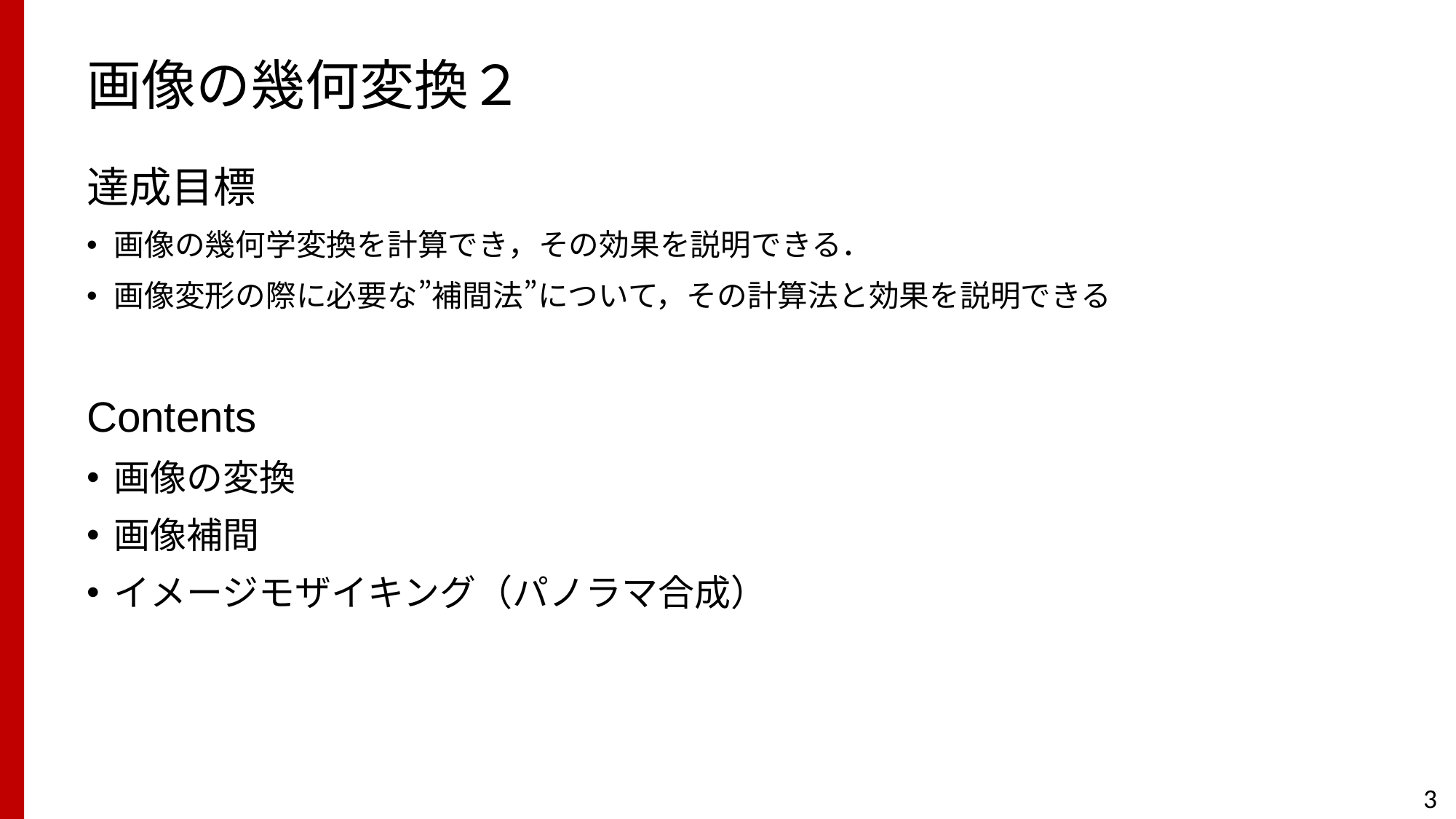

# 画像の幾何変換２
達成目標
画像の幾何学変換を計算でき，その効果を説明できる．
画像変形の際に必要な”補間法”について，その計算法と効果を説明できる

Contents
画像の変換
画像補間
イメージモザイキング（パノラマ合成）

3